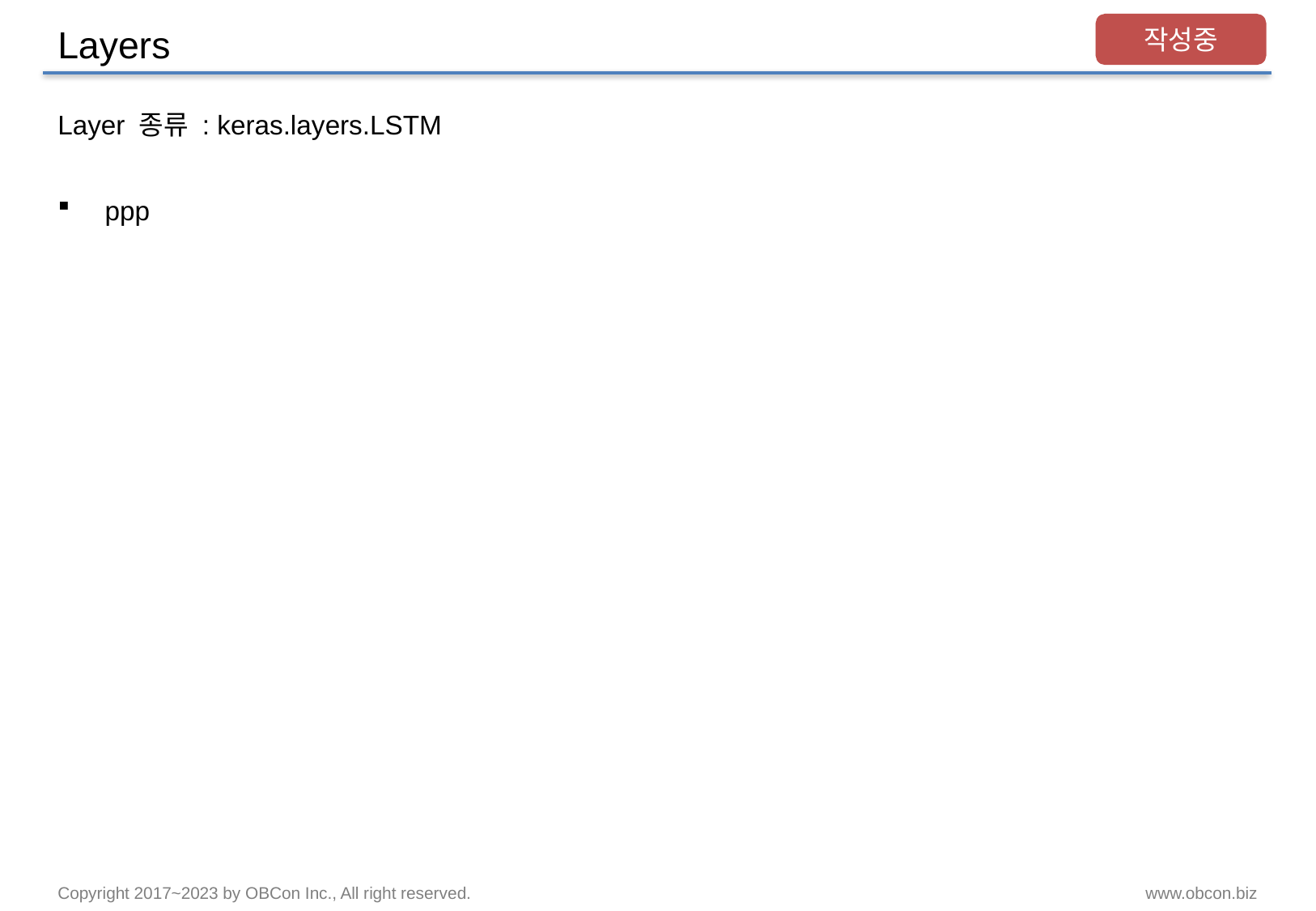

# Layers
작성중
Layer 종류 : keras.layers.LSTM
ppp